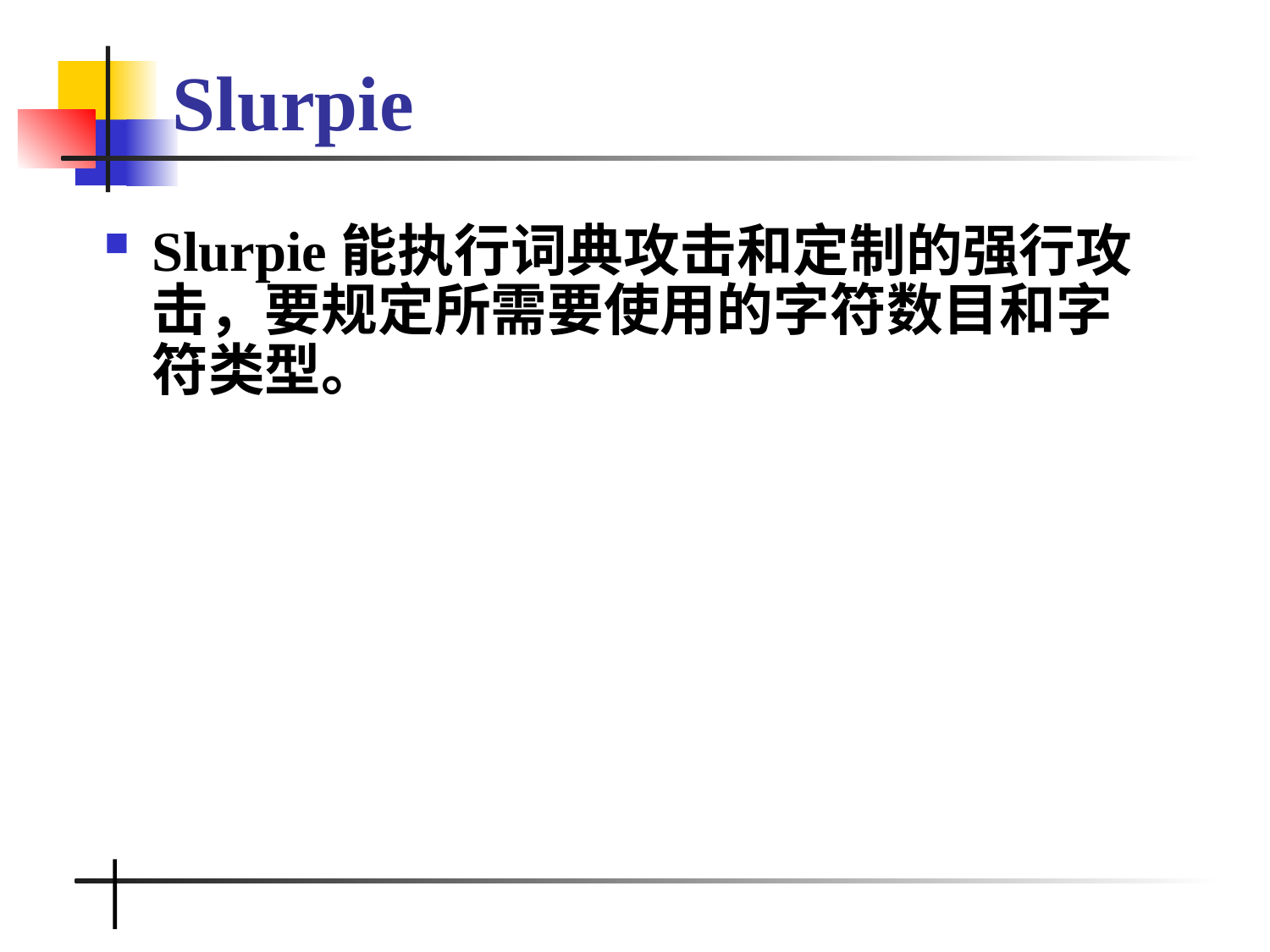

# Slurpie
Slurpie能执行词典攻击和定制的强行攻击，要规定所需要使用的字符数目和字符类型。